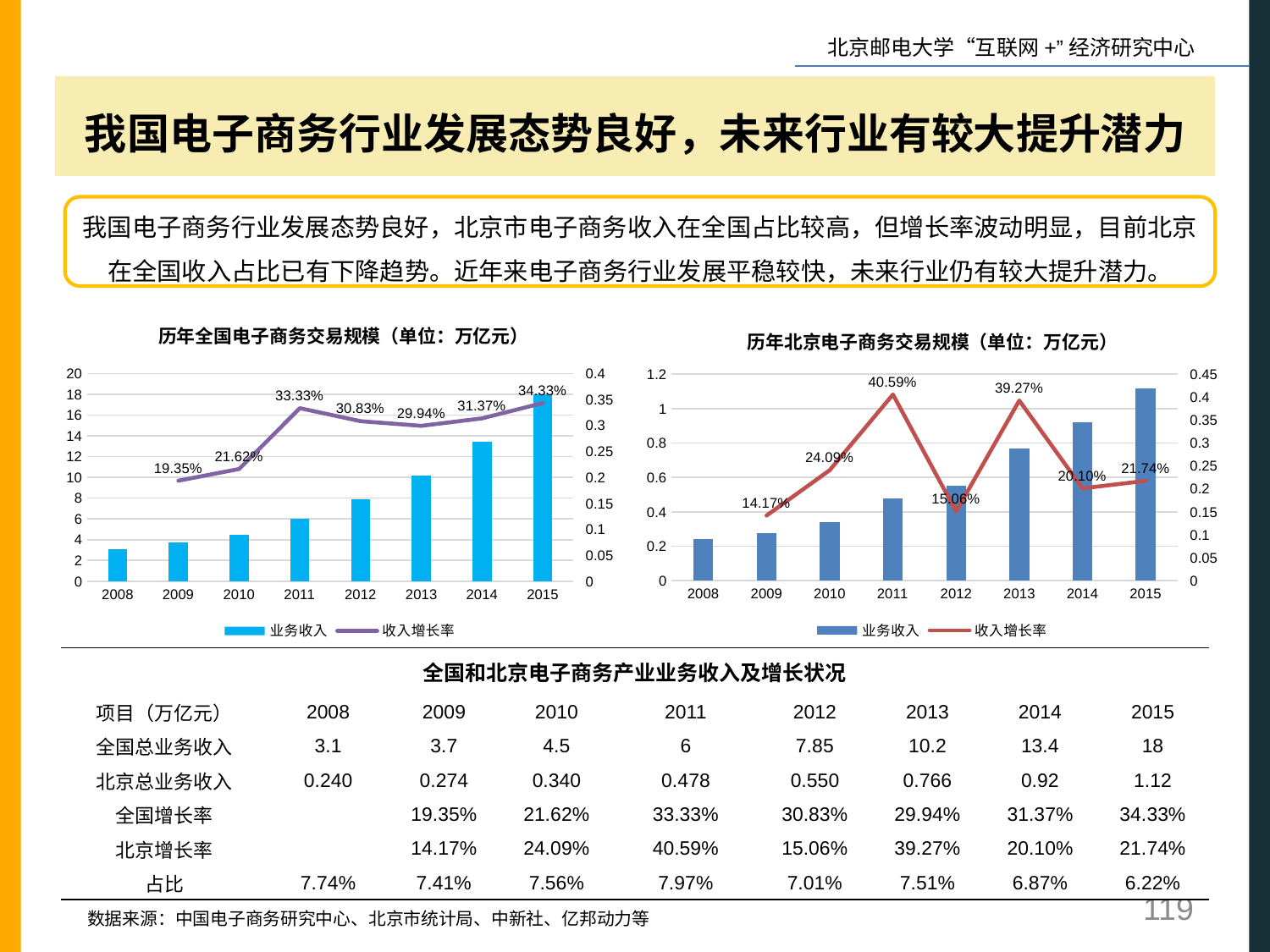

我国电子商务行业发展态势良好，未来行业有较大提升潜力
我国电子商务行业发展态势良好，北京市电子商务收入在全国占比较高，但增长率波动明显，目前北京在全国收入占比已有下降趋势。近年来电子商务行业发展平稳较快，未来行业仍有较大提升潜力。

### Chart: 历年全国电子商务交易规模（单位：万亿元）

| Category |  |  |
|---|---|---|
| 2008 | 3.1 | None |
| 2009 | 3.7 | 0.19354838709677408 |
| 2010 | 4.5 | 0.21621621621621606 |
| 2011 | 6.0 | 0.333333333333333 |
| 2012 | 7.85 | 0.308333333333333 |
| 2013 | 10.200000000000001 | 0.29936305732484125 |
| 2014 | 13.4 | 0.313725490196079 |
| 2015 | 18.0 | 0.3432835820895521 |

### Chart: 历年北京电子商务交易规模（单位：万亿元）

| Category |  |  |
|---|---|---|
| 2008 | 0.24000000000000005 | None |
| 2009 | 0.274 | 0.141666666666667 |
| 2010 | 0.34 | 0.24087591240875894 |
| 2011 | 0.4780000000000001 | 0.405882352941176 |
| 2012 | 0.55 | 0.150627615062762 |
| 2013 | 0.7660000000000002 | 0.39272727272727315 |
| 2014 | 0.92 | 0.20104438642297712 |
| 2015 | 1.12 | 0.2173913043478261 |
| 全国和北京电子商务产业业务收入及增长状况 |  |  |  |  |  |  |  |  |
| --- | --- | --- | --- | --- | --- | --- | --- | --- |
| 项目（万亿元） | 2008 | 2009 | 2010 | 2011 | 2012 | 2013 | 2014 | 2015 |
| 全国总业务收入 | 3.1 | 3.7 | 4.5 | 6 | 7.85 | 10.2 | 13.4 | 18 |
| 北京总业务收入 | 0.240 | 0.274 | 0.340 | 0.478 | 0.550 | 0.766 | 0.92 | 1.12 |
| 全国增长率 |  | 19.35% | 21.62% | 33.33% | 30.83% | 29.94% | 31.37% | 34.33% |
| 北京增长率 |  | 14.17% | 24.09% | 40.59% | 15.06% | 39.27% | 20.10% | 21.74% |
| 占比 | 7.74% | 7.41% | 7.56% | 7.97% | 7.01% | 7.51% | 6.87% | 6.22% |
119
数据来源：中国电子商务研究中心、北京市统计局、中新社、亿邦动力等